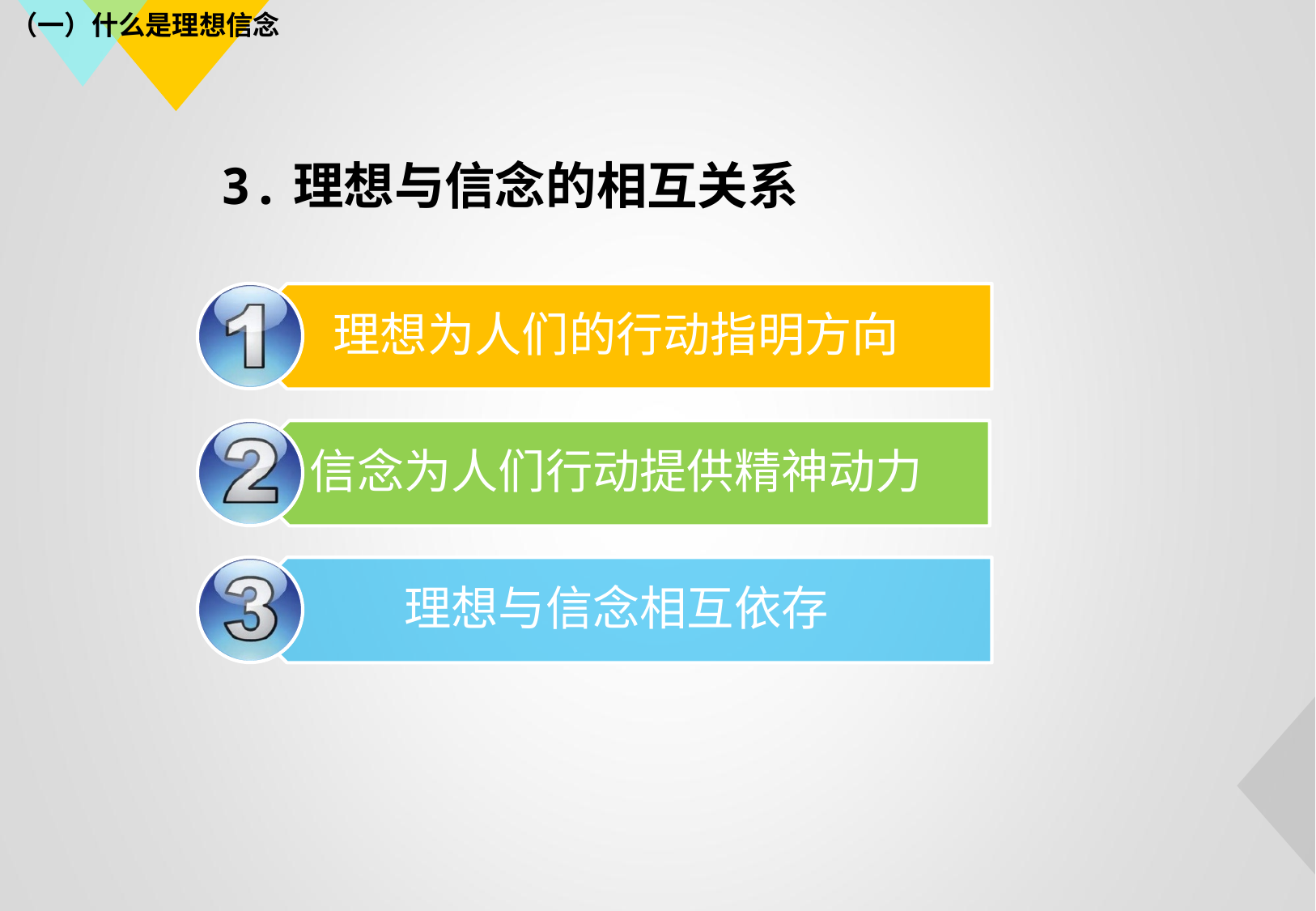

（一）什么是理想信念
# 3.理想与信念的相互关系
理想为人们的行动指明方向
信念为人们行动提供精神动力
理想与信念相互依存